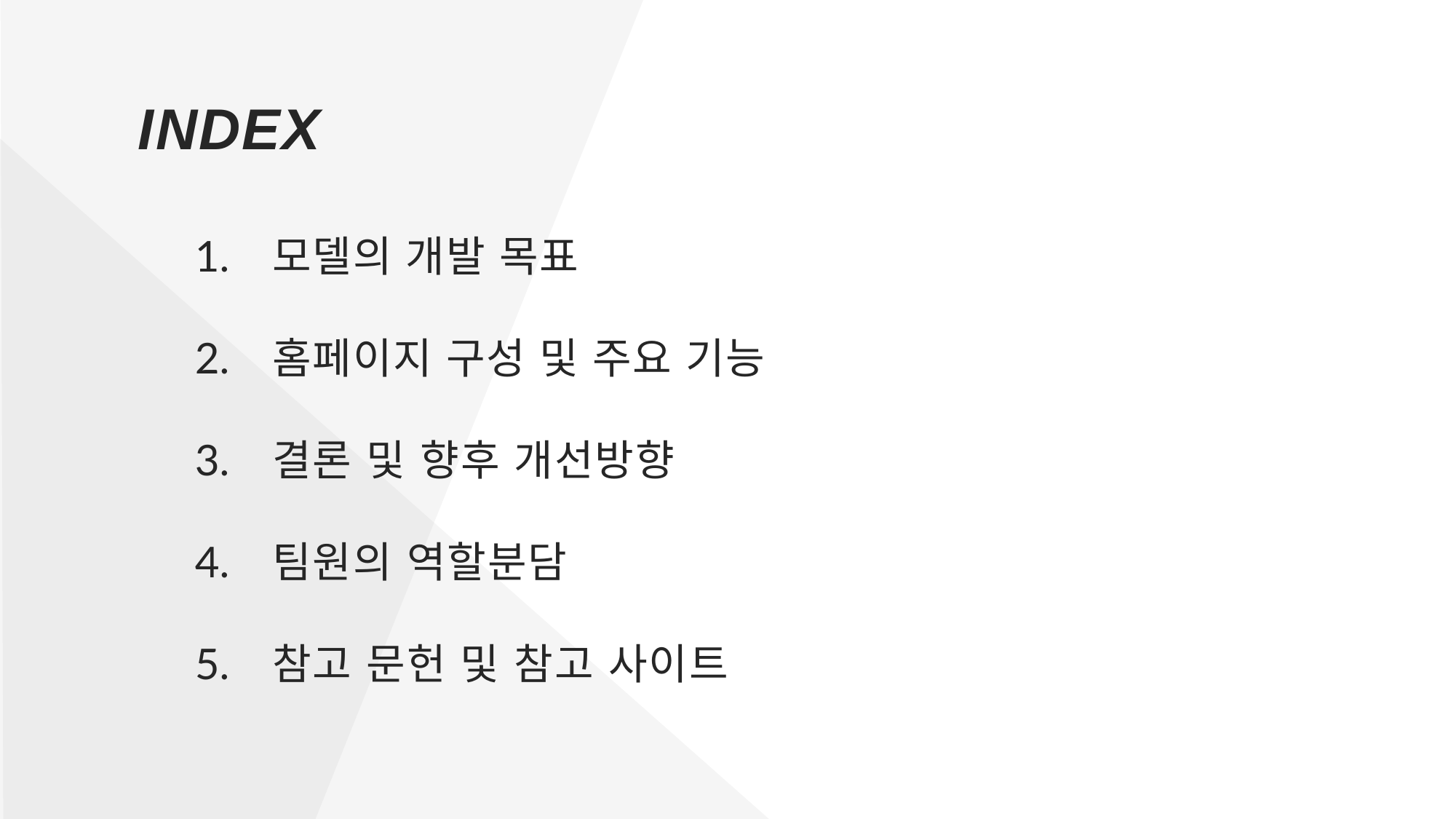

INDEX

모델의 개발 목표

홈페이지 구성 및 주요 기능

결론 및 향후 개선방향

팀원의 역할분담

참고 문헌 및 참고 사이트